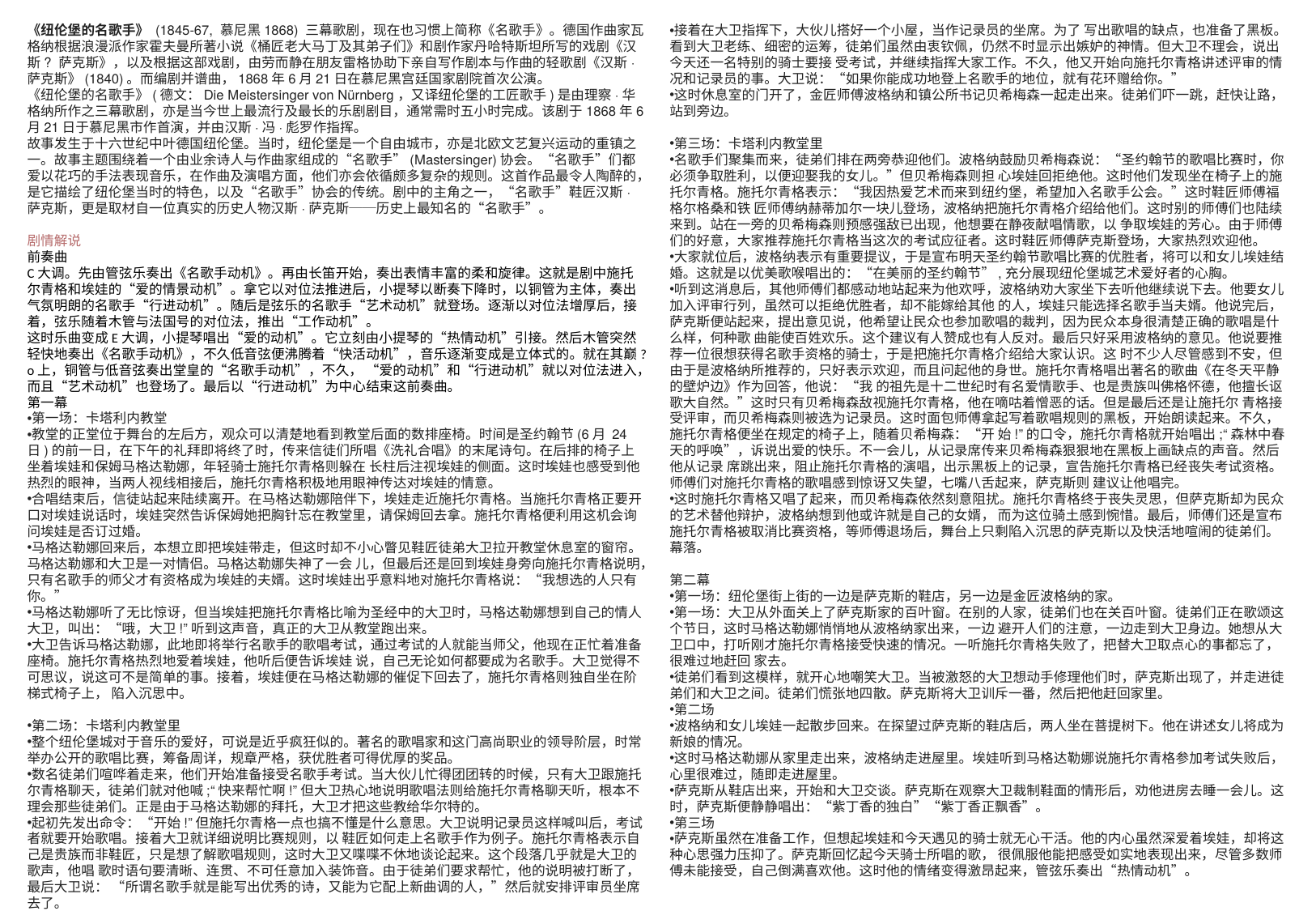

《纽伦堡的名歌手》 (1845-67, 慕尼黑1868) 三幕歌剧，现在也习惯上简称《名歌手》。德国作曲家瓦格纳根据浪漫派作家霍夫曼所著小说《桶匠老大马丁及其弟子们》和剧作家丹哈特斯坦所写的戏剧《汉斯? 萨克斯》，以及根据这部戏剧，由劳而静在朋友雷格协助下亲自写作剧本与作曲的轻歌剧《汉斯·萨克斯》(1840)。而编剧并谱曲，1868年6月21日在慕尼黑宫廷国家剧院首次公演。
《纽伦堡的名歌手》(德文：Die Meistersinger von Nürnberg，又译纽伦堡的工匠歌手)是由理察·华格纳所作之三幕歌剧，亦是当今世上最流行及最长的乐剧剧目，通常需时五小时完成。该剧于1868年6月21日于慕尼黑市作首演，并由汉斯·冯·彪罗作指挥。
故事发生于十六世纪中叶德国纽伦堡。当时，纽伦堡是一个自由城市，亦是北欧文艺复兴运动的重镇之一。故事主题围绕着一个由业余诗人与作曲家组成的“名歌手”(Mastersinger)协会。“名歌手”们都爱以花巧的手法表现音乐，在作曲及演唱方面，他们亦会依循颇多复杂的规则。这首作品最令人陶醉的，是它描绘了纽伦堡当时的特色，以及“名歌手”协会的传统。剧中的主角之一，“名歌手”鞋匠汉斯·萨克斯，更是取材自一位真实的历史人物汉斯·萨克斯──历史上最知名的“名歌手”。

剧情解说
前奏曲
C大调。先由管弦乐奏出《名歌手动机》。再由长笛开始，奏出表情丰富的柔和旋律。这就是剧中施托尔青格和埃娃的“爱的情景动机”。拿它以对位法推进后，小提琴以断奏下降时，以铜管为主体，奏出气氛明朗的名歌手“行进动机”。随后是弦乐的名歌手“艺术动机”就登场。逐渐以对位法增厚后，接着，弦乐随着木管与法国号的对位法，推出“工作动机”。
这时乐曲变成E大调，小提琴唱出“爱的动机”。它立刻由小提琴的“热情动机”引接。然后木管突然轻快地奏出《名歌手动机》，不久低音弦便沸腾着“快活动机”，音乐逐渐变成是立体式的。就在其巅?o上，铜管与低音弦奏出堂皇的“名歌手动机”，不久， “爱的动机”和“行进动机”就以对位法进入，而且“艺术动机”也登场了。最后以“行进动机”为中心结束这前奏曲。
第一幕
第一场：卡塔利内教堂
教堂的正堂位于舞台的左后方，观众可以清楚地看到教堂后面的数排座椅。时间是圣约翰节(6月 24日)的前一日，在下午的礼拜即将终了时，传来信徒们所唱《洗礼合唱》的末尾诗句。在后排的椅子上坐着埃娃和保姆马格达勒娜，年轻骑士施托尔青格则躲在 长柱后注视埃娃的侧面。这时埃娃也感受到他热烈的眼神，当两人视线相接后，施托尔青格积极地用眼神传达对埃娃的情意。
合唱结束后，信徒站起来陆续离开。在马格达勒娜陪伴下，埃娃走近施托尔青格。当施托尔青格正要开口对埃娃说话时，埃娃突然告诉保姆她把胸针忘在教堂里，请保姆回去拿。施托尔青格便利用这机会询问埃娃是否订过婚。
马格达勒娜回来后，本想立即把埃娃带走，但这时却不小心瞥见鞋匠徒弟大卫拉开教堂休息室的窗帘。马格达勒娜和大卫是一对情侣。马格达勒娜失神了一会 儿，但最后还是回到埃娃身旁向施托尔青格说明，只有名歌手的师父才有资格成为埃娃的夫婿。这时埃娃出乎意料地对施托尔青格说：“我想选的人只有你。”
马格达勒娜听了无比惊讶，但当埃娃把施托尔青格比喻为圣经中的大卫时，马格达勒娜想到自己的情人大卫，叫出：“哦，大卫!”听到这声音，真正的大卫从教堂跑出来。
大卫告诉马格达勒娜，此地即将举行名歌手的歌唱考试，通过考试的人就能当师父，他现在正忙着准备座椅。施托尔青格热烈地爱着埃娃，他听后便告诉埃娃 说，自己无论如何都要成为名歌手。大卫觉得不可思议，说这可不是简单的事。接着，埃娃便在马格达勒娜的催促下回去了，施托尔青格则独自坐在阶梯式椅子上， 陷入沉思中。

第二场：卡塔利内教堂里
整个纽伦堡城对于音乐的爱好，可说是近乎疯狂似的。著名的歌唱家和这门高尚职业的领导阶层，时常举办公开的歌唱比赛，筹备周详，规章严格，获优胜者可得优厚的奖品。
数名徒弟们喧哗着走来，他们开始准备接受名歌手考试。当大伙儿忙得团团转的时候，只有大卫跟施托尔青格聊天，徒弟们就对他喊;“快来帮忙啊!”但大卫热心地说明歌唱法则给施托尔青格聊天听，根本不理会那些徒弟们。正是由于马格达勒娜的拜托，大卫才把这些教给华尔特的。
起初先发出命令：“开始!”但施托尔青格一点也搞不懂是什么意思。大卫说明记录员这样喊叫后，考试者就要开始歌唱。接着大卫就详细说明比赛规则，以 鞋匠如何走上名歌手作为例子。施托尔青格表示自己是贵族而非鞋匠，只是想了解歌唱规则，这时大卫又喋喋不休地谈论起来。这个段落几乎就是大卫的歌声，他唱 歌时语句要清晰、连贯、不可任意加入装饰音。由于徒弟们要求帮忙，他的说明被打断了，最后大卫说： “所谓名歌手就是能写出优秀的诗，又能为它配上新曲调的人，”然后就安排评审员坐席去了。
接着在大卫指挥下，大伙儿搭好一个小屋，当作记录员的坐席。为了 写出歌唱的缺点，也准备了黑板。看到大卫老练、细密的运筹，徒弟们虽然由衷钦佩，仍然不时显示出嫉妒的神情。但大卫不理会，说出今天还一名特别的骑士要接 受考试，并继续指挥大家工作。不久，他又开始向施托尔青格讲述评审的情况和记录员的事。大卫说：“如果你能成功地登上名歌手的地位，就有花环赠给你。”
这时休息室的门开了，金匠师傅波格纳和镇公所书记贝希梅森一起走出来。徒弟们吓一跳，赶快让路，站到旁边。

第三场：卡塔利内教堂里
名歌手们聚集而来，徒弟们排在两旁恭迎他们。波格纳鼓励贝希梅森说：“圣约翰节的歌唱比赛时，你必须争取胜利，以便迎娶我的女儿。”但贝希梅森则担 心埃娃回拒绝他。这时他们发现坐在椅子上的施托尔青格。施托尔青格表示：“我因热爱艺术而来到纽约堡，希望加入名歌手公会。”这时鞋匠师傅福格尔格桑和铁 匠师傅纳赫蒂加尔一块儿登场，波格纳把施托尔青格介绍给他们。这时别的师傅们也陆续来到。站在一旁的贝希梅森则预感强敌已出现，他想要在静夜献唱情歌，以 争取埃娃的芳心。由于师傅们的好意，大家推荐施托尔青格当这次的考试应征者。这时鞋匠师傅萨克斯登场，大家热烈欢迎他。
大家就位后，波格纳表示有重要提议，于是宣布明天圣约翰节歌唱比赛的优胜者，将可以和女儿埃娃结婚。这就是以优美歌喉唱出的：“在美丽的圣约翰节”,充分展现纽伦堡城艺术爱好者的心胸。
听到这消息后，其他师傅们都感动地站起来为他欢呼，波格纳劝大家坐下去听他继续说下去。他要女儿加入评审行列，虽然可以拒绝优胜者，却不能嫁给其他 的人，埃娃只能选择名歌手当夫婿。他说完后，萨克斯便站起来，提出意见说，他希望让民众也参加歌唱的裁判，因为民众本身很清楚正确的歌唱是什么样，何种歌 曲能使百姓欢乐。这个建议有人赞成也有人反对。最后只好采用波格纳的意见。他说要推荐一位很想获得名歌手资格的骑士，于是把施托尔青格介绍给大家认识。这 时不少人尽管感到不安，但由于是波格纳所推荐的，只好表示欢迎，而且问起他的身世。施托尔青格唱出著名的歌曲《在冬天平静的壁炉边》作为回答，他说：“我 的祖先是十二世纪时有名爱情歌手、也是贵族叫佛格怀德，他擅长讴歌大自然。”这时只有贝希梅森敌视施托尔青格，他在嘀咕着憎恶的话。但是最后还是让施托尔 青格接受评审，而贝希梅森则被选为记录员。这时面包师傅拿起写着歌唱规则的黑板，开始朗读起来。不久，施托尔青格便坐在规定的椅子上，随着贝希梅森：“开 始!”的口令，施托尔青格就开始唱出;“森林中春天的呼唤”，诉说出爱的快乐。不一会儿，从记录席传来贝希梅森狠狠地在黑板上画缺点的声音。然后他从记录 席跳出来，阻止施托尔青格的演唱，出示黑板上的记录，宣告施托尔青格已经丧失考试资格。师傅们对施托尔青格的歌唱感到惊讶又失望，七嘴八舌起来，萨克斯则 建议让他唱完。
这时施托尔青格又唱了起来，而贝希梅森依然刻意阻扰。施托尔青格终于丧失灵思，但萨克斯却为民众的艺术替他辩护，波格纳想到他或许就是自己的女婿， 而为这位骑土感到惋惜。最后，师傅们还是宣布施托尔青格被取消比赛资格，等师傅退场后，舞台上只剩陷入沉思的萨克斯以及快活地喧闹的徒弟们。幕落。

第二幕
第一场：纽伦堡街上街的一边是萨克斯的鞋店，另一边是金匠波格纳的家。
第一场：大卫从外面关上了萨克斯家的百叶窗。在别的人家，徒弟们也在关百叶窗。徒弟们正在歌颂这个节日，这时马格达勒娜悄悄地从波格纳家出来，一边 避开人们的注意，一边走到大卫身边。她想从大卫口中，打听刚才施托尔青格接受快速的情况。一听施托尔青格失败了，把替大卫取点心的事都忘了，很难过地赶回 家去。
徒弟们看到这模样，就开心地嘲笑大卫。当被激怒的大卫想动手修理他们时，萨克斯出现了，并走进徒弟们和大卫之间。徒弟们慌张地四散。萨克斯将大卫训斥一番，然后把他赶回家里。
第二场
波格纳和女儿埃娃一起散步回来。在探望过萨克斯的鞋店后，两人坐在菩提树下。他在讲述女儿将成为新娘的情况。
这时马格达勒娜从家里走出来，波格纳走进屋里。埃娃听到马格达勒娜说施托尔青格参加考试失败后，心里很难过，随即走进屋里。
萨克斯从鞋店出来，开始和大卫交谈。萨克斯在观察大卫裁制鞋面的情形后，劝他进房去睡一会儿。这时，萨克斯便静静唱出：“紫丁香的独白”“紫丁香正飘香”。
第三场
萨克斯虽然在准备工作，但想起埃娃和今天遇见的骑士就无心干活。他的内心虽然深爱着埃娃，却将这种心思强力压抑了。萨克斯回忆起今天骑士所唱的歌， 很佩服他能把感受如实地表现出来，尽管多数师傅未能接受，自己倒满喜欢他。这时他的情绪变得激昂起来，管弦乐奏出“热情动机”。